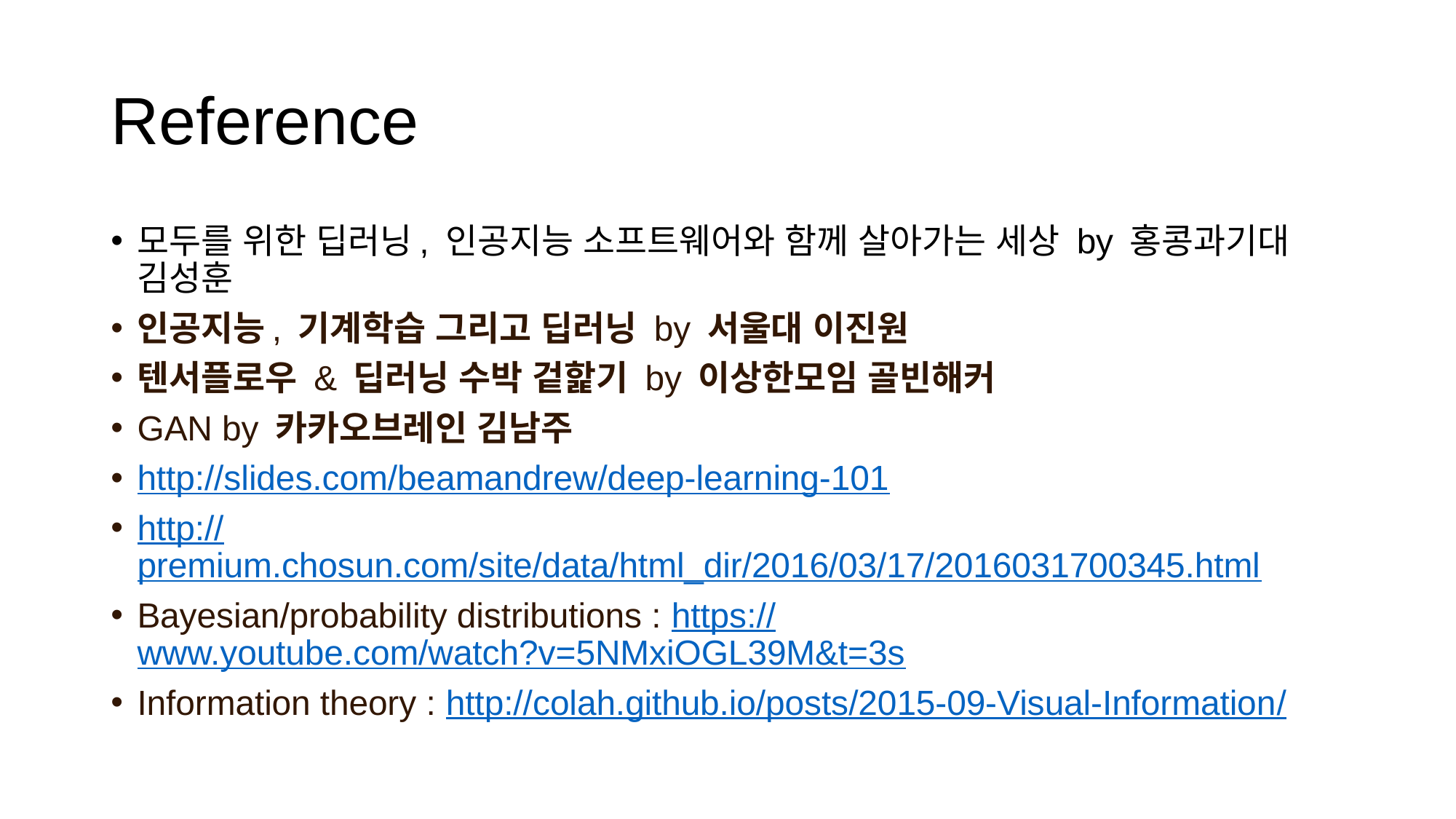

# Reference
모두를 위한 딥러닝, 인공지능 소프트웨어와 함께 살아가는 세상 by 홍콩과기대 김성훈
인공지능, 기계학습 그리고 딥러닝 by 서울대 이진원
텐서플로우 & 딥러닝 수박 겉핥기 by 이상한모임 골빈해커
GAN by 카카오브레인 김남주
http://slides.com/beamandrew/deep-learning-101
http://premium.chosun.com/site/data/html_dir/2016/03/17/2016031700345.html
Bayesian/probability distributions : https://www.youtube.com/watch?v=5NMxiOGL39M&t=3s
Information theory : http://colah.github.io/posts/2015-09-Visual-Information/